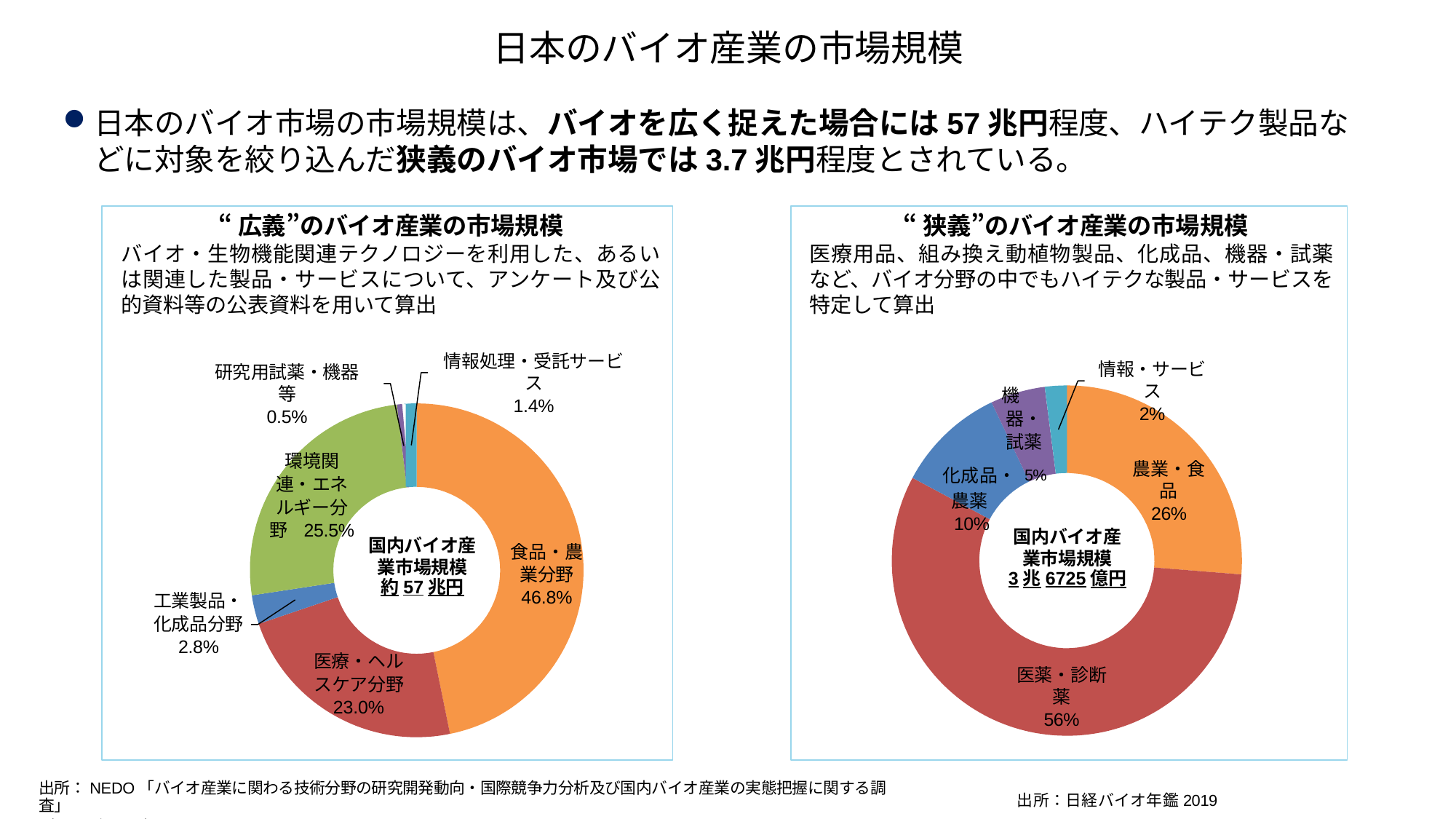

# 日本のバイオ産業の市場規模
日本のバイオ市場の市場規模は、バイオを広く捉えた場合には57兆円程度、ハイテク製品などに対象を絞り込んだ狭義のバイオ市場では3.7兆円程度とされている。

“広義”のバイオ産業の市場規模
バイオ・生物機能関連テクノロジーを利用した、あるいは関連した製品・サービスについて、アンケート及び公的資料等の公表資料を用いて算出
“狭義”のバイオ産業の市場規模
医療用品、組み換え動植物製品、化成品、機器・試薬など、バイオ分野の中でもハイテクな製品・サービスを特定して算出
情報処理・受託サービス
1.4%
情報・サービス
2%
研究用試薬・機器等
0.5%

機器・試薬
化成品・ 5%
農薬
10%
環境関連・エネルギー分野 25.5%
農業・食品
26%
国内バイオ産業市場規模
3兆6725億円
国内バイオ産業市場規模
約57兆円
食品・農業分野 46.8%
工業製品・化成品分野 2.8%
医療・ヘルスケア分野 23.0%
医薬・診断薬
56%
出所：NEDO「バイオ産業に関わる技術分野の研究開発動向・国際競争力分析及び国内バイオ産業の実態把握に関する調査」
（2019年7月）
出所：日経バイオ年鑑2019